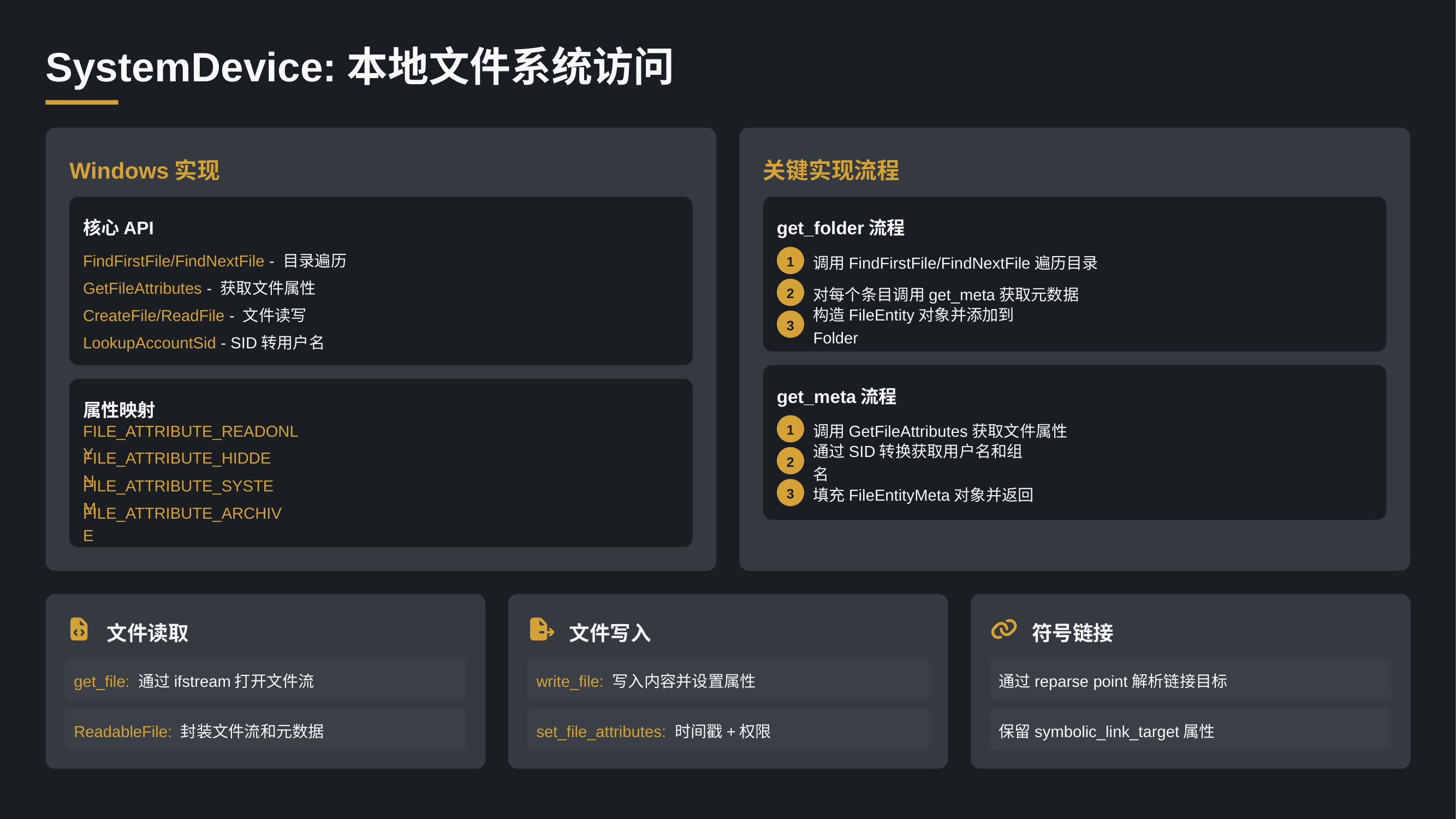

SystemDevice:本地文件系统访问

Windows实现
关键实现流程

核心API
get_folder流程
FindFirstFile/FindNextFile - 目录遍历
1

调用FindFirstFile/FindNextFile遍历目录
GetFileAttributes - 获取文件属性
2

对每个条目调用get_meta获取元数据
CreateFile/ReadFile - 文件读写
3

构造FileEntity对象并添加到Folder
LookupAccountSid - SID转用户名

get_meta流程
属性映射
1

调用GetFileAttributes获取文件属性
FILE_ATTRIBUTE_READONLY
2

通过SID转换获取用户名和组名
FILE_ATTRIBUTE_HIDDEN
3

填充FileEntityMeta对象并返回
FILE_ATTRIBUTE_SYSTEM
FILE_ATTRIBUTE_ARCHIVE

文件读取
文件写入
符号链接

get_file: 通过ifstream打开文件流

write_file: 写入内容并设置属性

通过reparse point解析链接目标

ReadableFile: 封装文件流和元数据

set_file_attributes: 时间戳+权限

保留symbolic_link_target属性